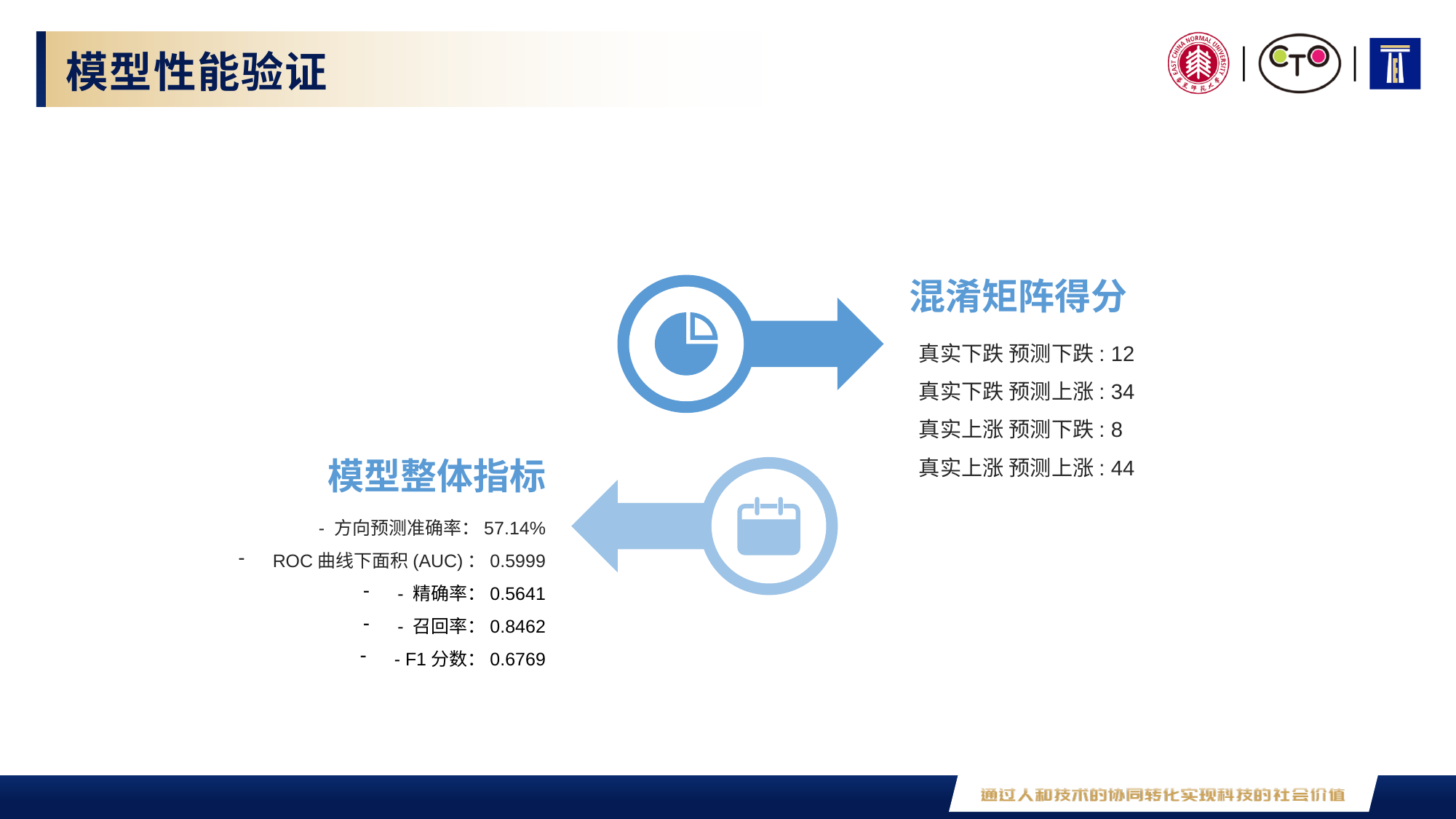

模型性能验证
混淆矩阵得分

 真实下跌 预测下跌: 12
 真实下跌 预测上涨: 34
 真实上涨 预测下跌: 8
 真实上涨 预测上涨: 44
模型整体指标

- 方向预测准确率：57.14%
ROC曲线下面积(AUC)：0.5999
- 精确率：0.5641
- 召回率：0.8462
- F1分数：0.6769